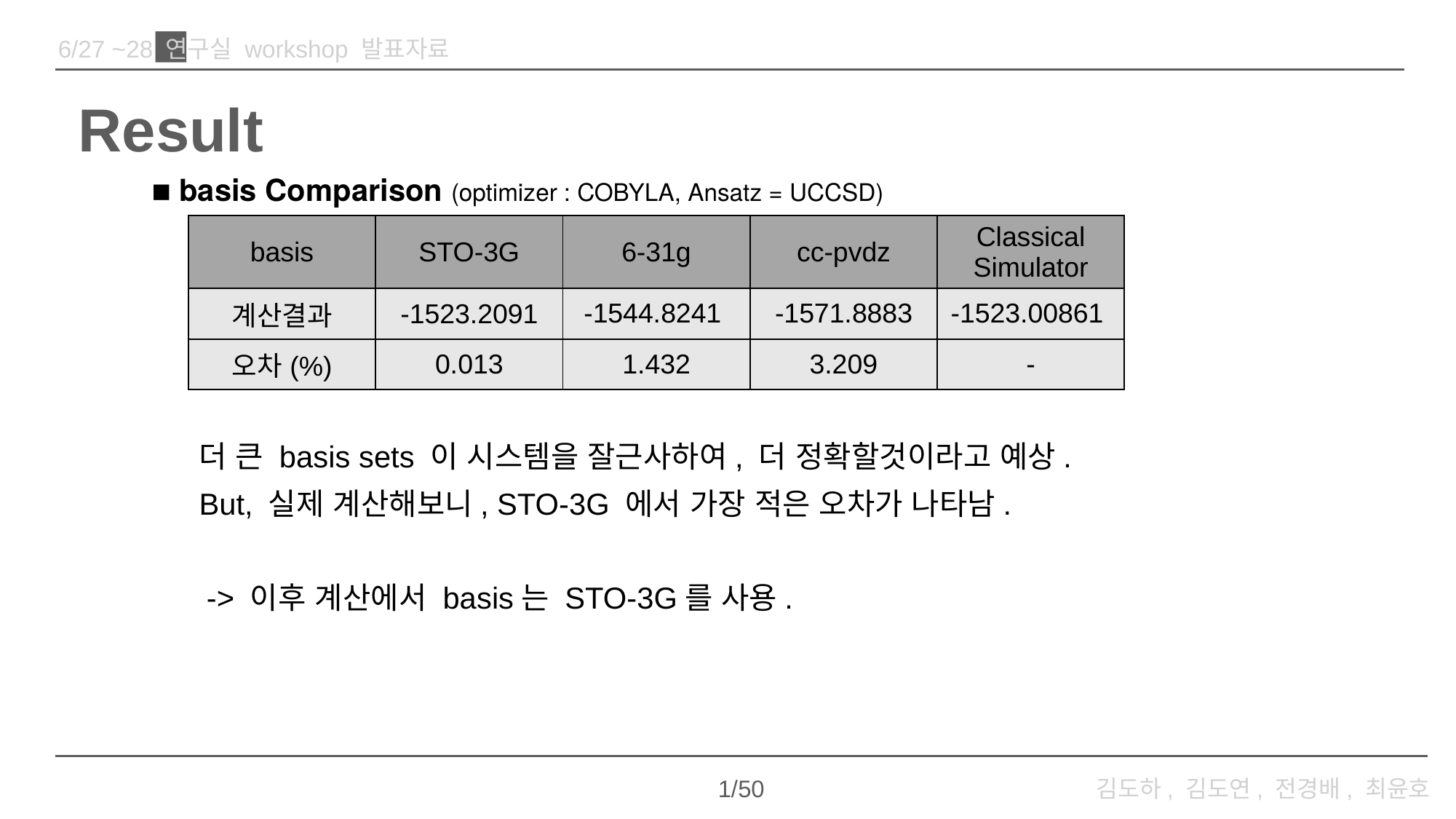

6/27 ~28 연구실 workshop 발표자료
# ◼︎ Result
◼︎ basis Comparison (optimizer : COBYLA, Ansatz = UCCSD)
| basis | STO-3G | 6-31g | cc-pvdz | Classical Simulator |
| --- | --- | --- | --- | --- |
| 계산결과 | -1523.2091 | -1544.8241 | -1571.8883 | -1523.00861 |
| 오차(%) | 0.013 | 1.432 | 3.209 | - |
더 큰 basis sets 이 시스템을 잘근사하여, 더 정확할것이라고 예상.
But, 실제 계산해보니, STO-3G 에서 가장 적은 오차가 나타남.
-> 이후 계산에서 basis는 STO-3G를 사용.

1/50
김도하, 김도연, 전경배, 최윤호